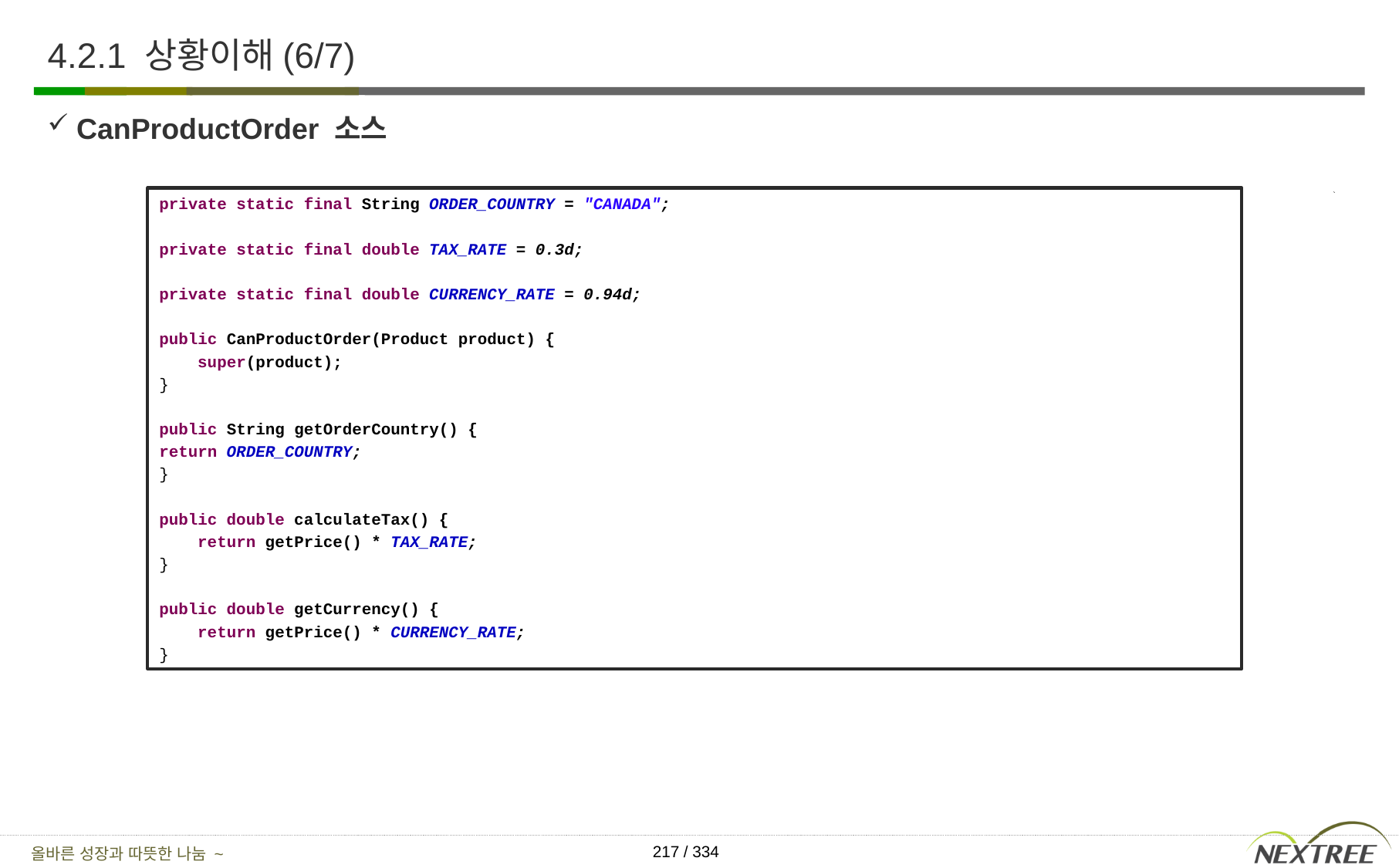

# 4.2.1 상황이해(6/7)
CanProductOrder 소스
private static final String ORDER_COUNTRY = "CANADA";

private static final double TAX_RATE = 0.3d;

private static final double CURRENCY_RATE = 0.94d;

public CanProductOrder(Product product) {
    super(product);
}

public String getOrderCountry() {
return ORDER_COUNTRY;
}

public double calculateTax() {
    return getPrice() * TAX_RATE;
}

public double getCurrency() {
    return getPrice() * CURRENCY_RATE;
}